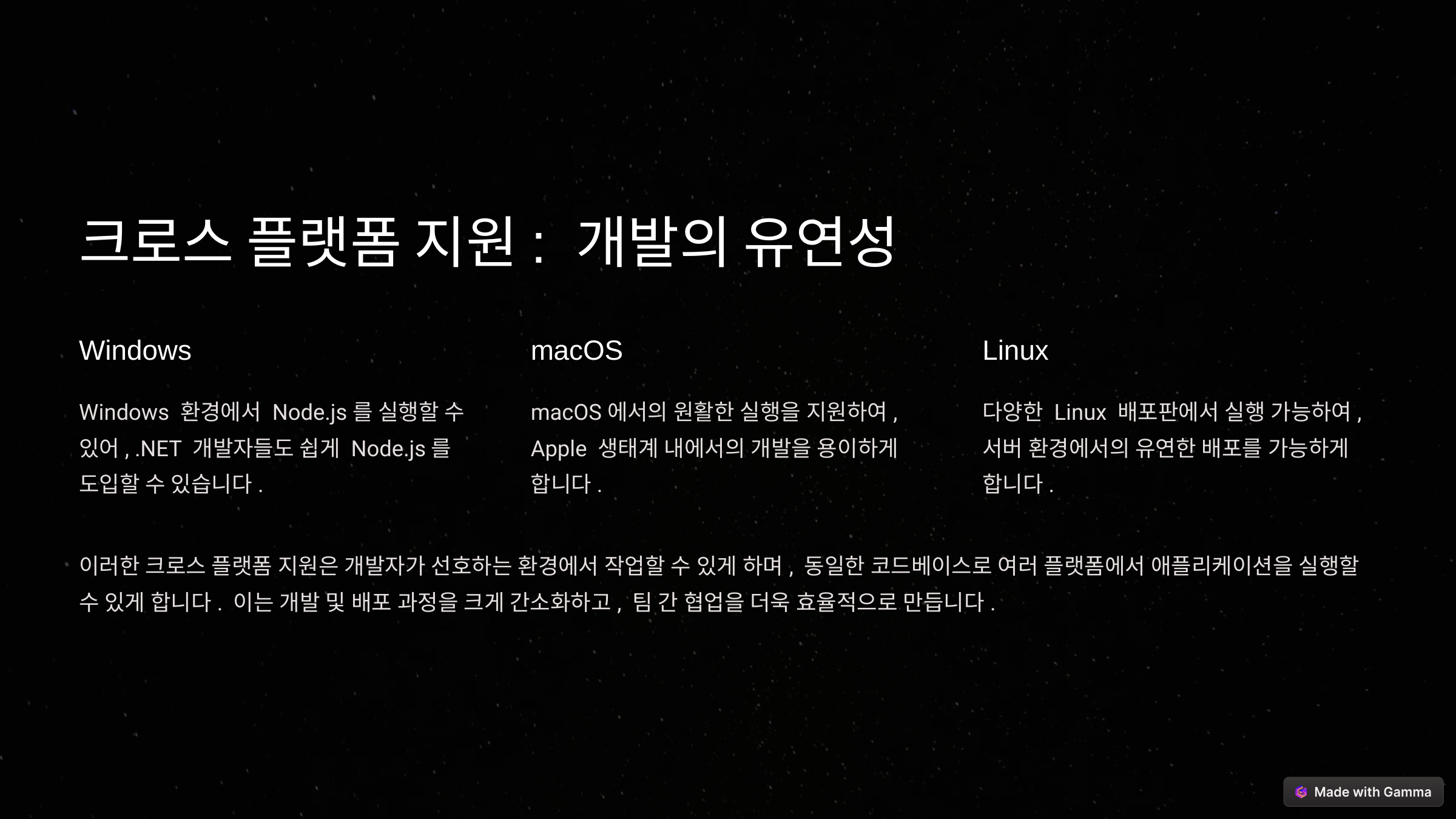

크로스 플랫폼 지원: 개발의 유연성
Windows
macOS
Linux
Windows 환경에서 Node.js를 실행할 수 있어, .NET 개발자들도 쉽게 Node.js를 도입할 수 있습니다.
macOS에서의 원활한 실행을 지원하여, Apple 생태계 내에서의 개발을 용이하게 합니다.
다양한 Linux 배포판에서 실행 가능하여, 서버 환경에서의 유연한 배포를 가능하게 합니다.
이러한 크로스 플랫폼 지원은 개발자가 선호하는 환경에서 작업할 수 있게 하며, 동일한 코드베이스로 여러 플랫폼에서 애플리케이션을 실행할 수 있게 합니다. 이는 개발 및 배포 과정을 크게 간소화하고, 팀 간 협업을 더욱 효율적으로 만듭니다.